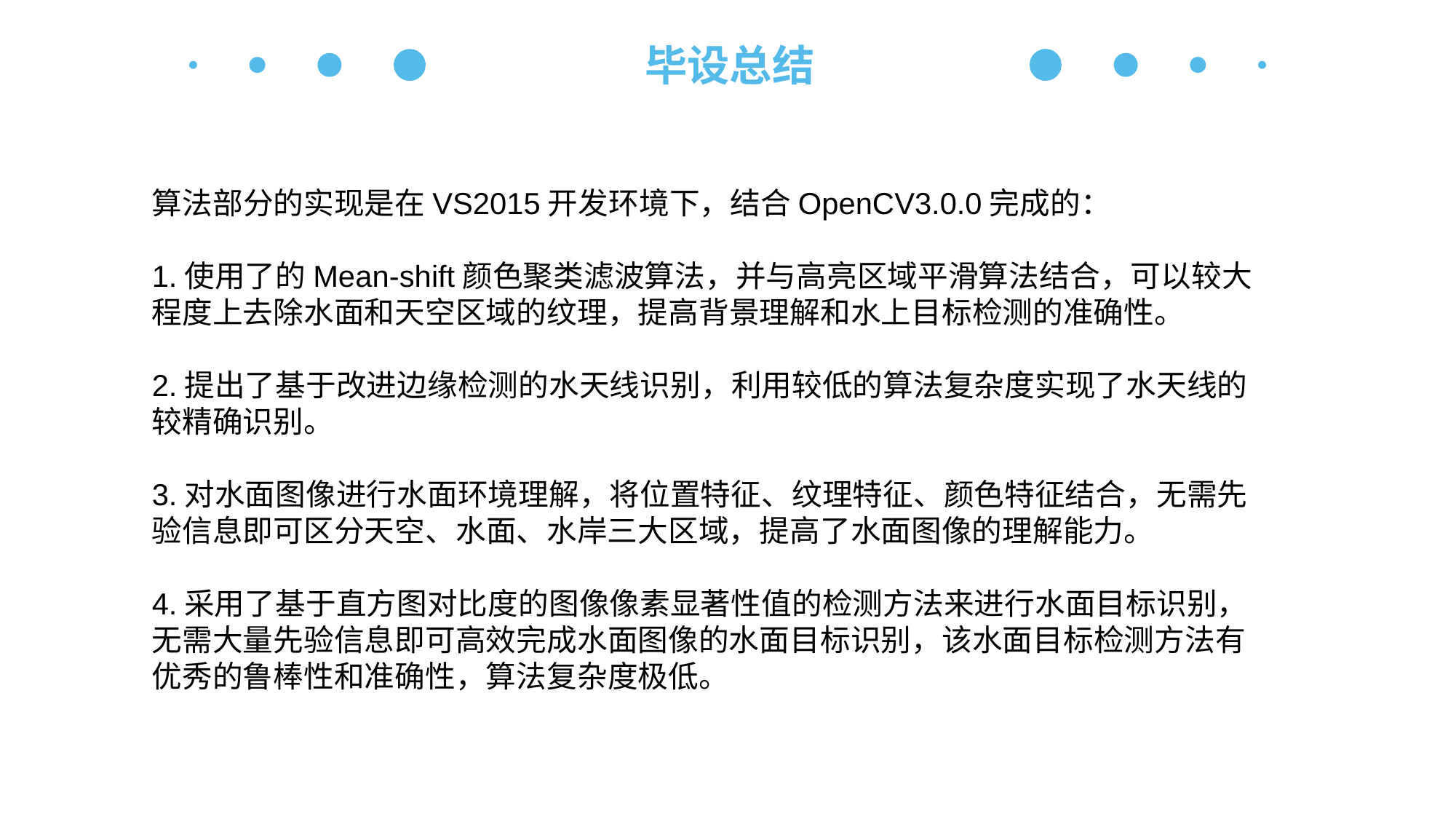

毕设总结

算法部分的实现是在VS2015开发环境下，结合OpenCV3.0.0完成的：

1.使用了的Mean-shift颜色聚类滤波算法，并与高亮区域平滑算法结合，可以较大程度上去除水面和天空区域的纹理，提高背景理解和水上目标检测的准确性。

2.提出了基于改进边缘检测的水天线识别，利用较低的算法复杂度实现了水天线的较精确识别。

3.对水面图像进行水面环境理解，将位置特征、纹理特征、颜色特征结合，无需先验信息即可区分天空、水面、水岸三大区域，提高了水面图像的理解能力。

4.采用了基于直方图对比度的图像像素显著性值的检测方法来进行水面目标识别，无需大量先验信息即可高效完成水面图像的水面目标识别，该水面目标检测方法有优秀的鲁棒性和准确性，算法复杂度极低。